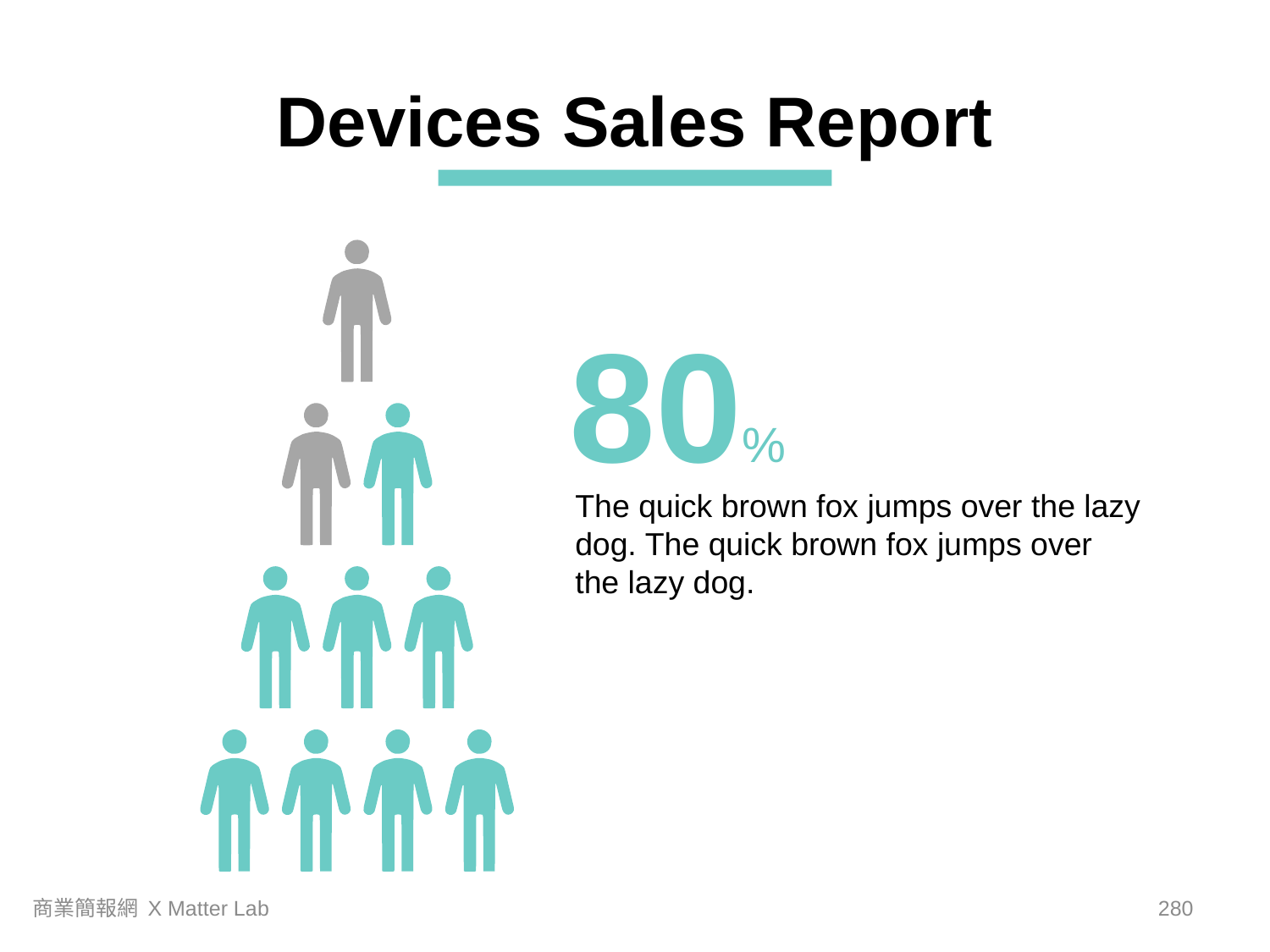

Devices Sales Report

80%

The quick brown fox jumps over the lazy dog. The quick brown fox jumps over the lazy dog.

商業簡報網 X Matter Lab
280